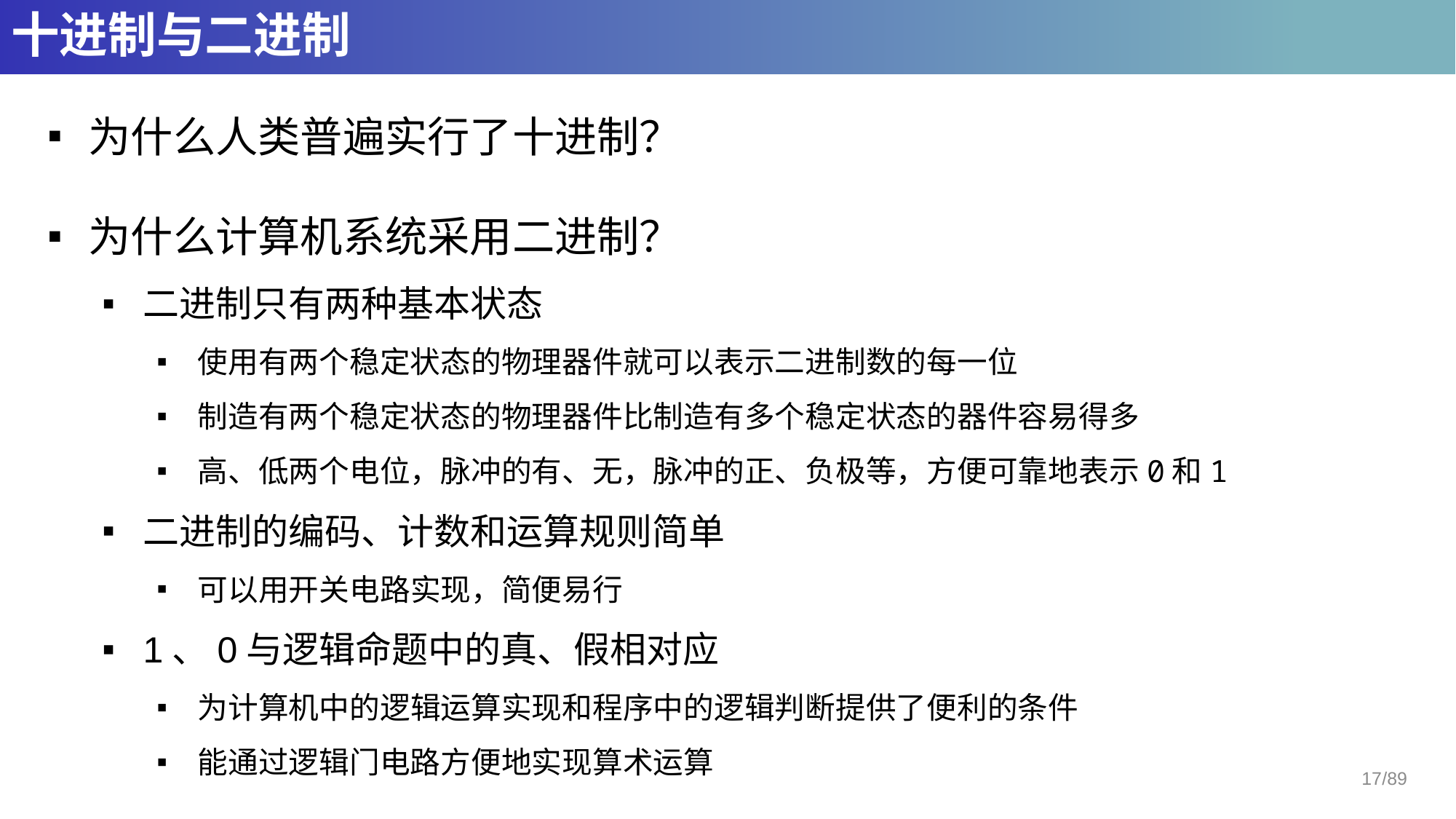

# 十进制与二进制
为什么人类普遍实行了十进制？
为什么计算机系统采用二进制？
二进制只有两种基本状态
使用有两个稳定状态的物理器件就可以表示二进制数的每一位
制造有两个稳定状态的物理器件比制造有多个稳定状态的器件容易得多
高、低两个电位，脉冲的有、无，脉冲的正、负极等，方便可靠地表示0和1
二进制的编码、计数和运算规则简单
可以用开关电路实现，简便易行
1、0与逻辑命题中的真、假相对应
为计算机中的逻辑运算实现和程序中的逻辑判断提供了便利的条件
能通过逻辑门电路方便地实现算术运算
17/89